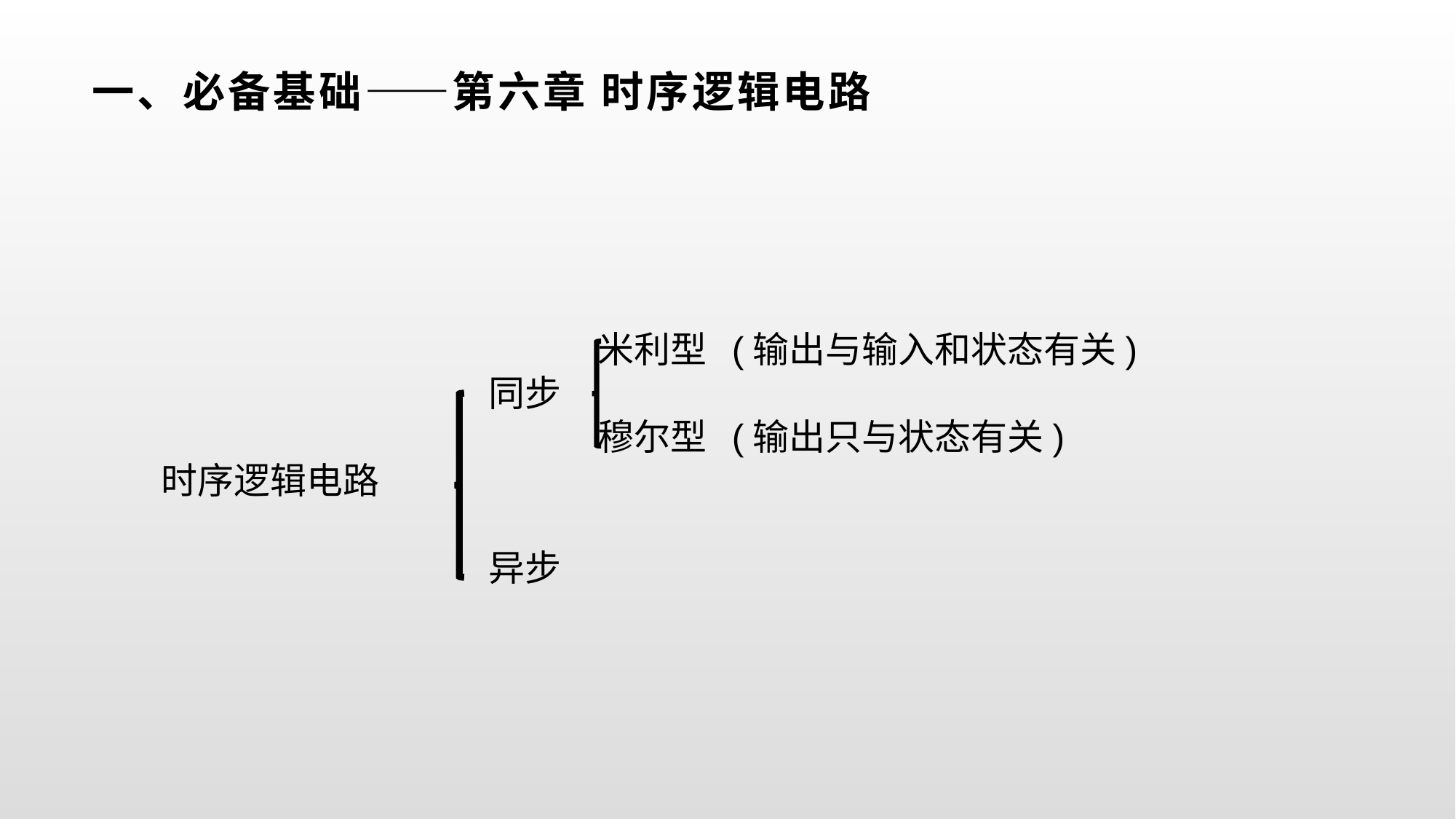

# 一、必备基础——第六章 时序逻辑电路

				米利型  (输出与输入和状态有关)
			同步
				穆尔型  (输出只与状态有关)
时序逻辑电路

			异步